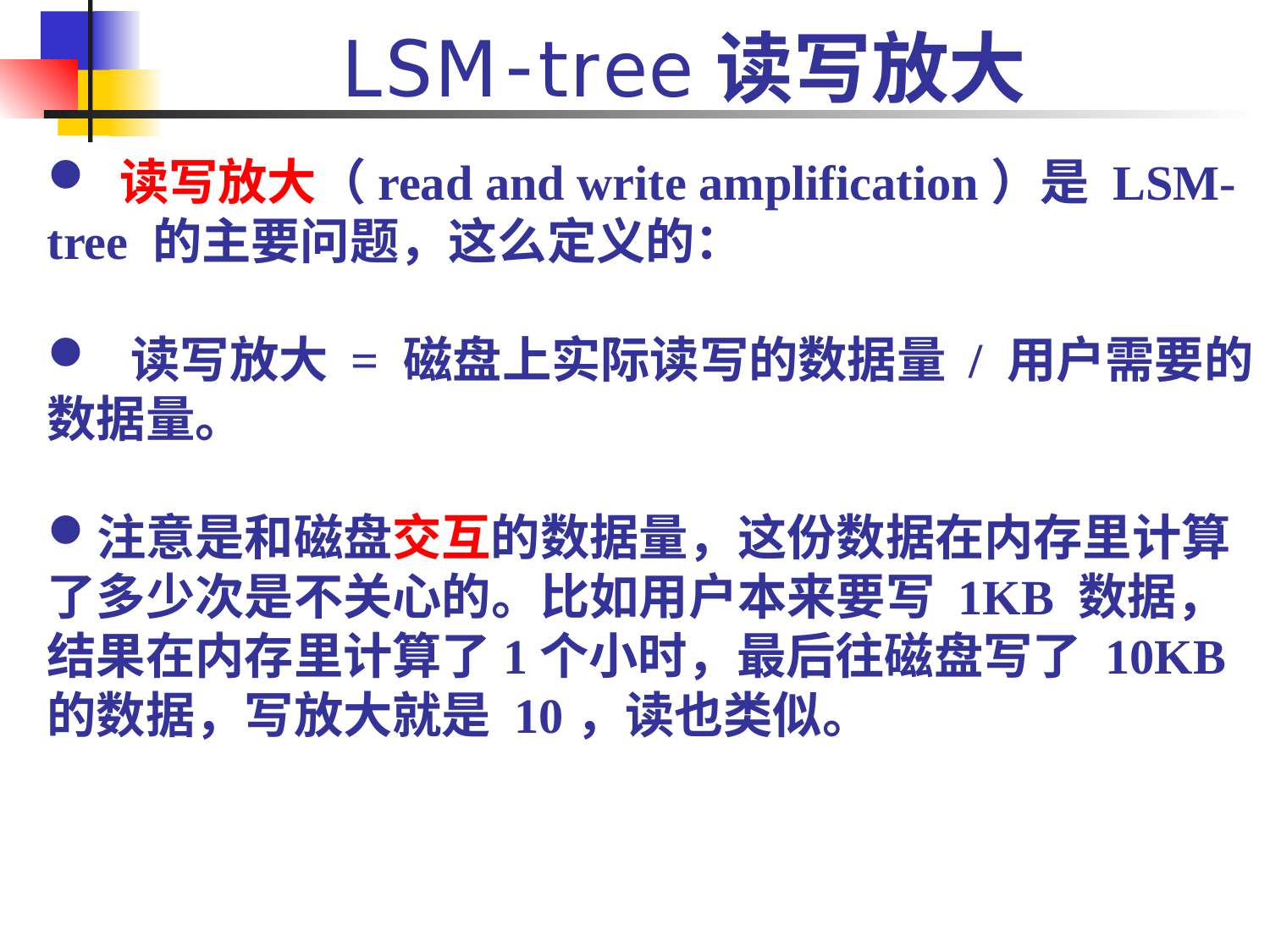

# LSM-tree读写放大
 读写放大（read and write amplification）是 LSM-tree 的主要问题，这么定义的：

  读写放大 = 磁盘上实际读写的数据量 / 用户需要的数据量。

注意是和磁盘交互的数据量，这份数据在内存里计算了多少次是不关心的。比如用户本来要写 1KB 数据，结果在内存里计算了1个小时，最后往磁盘写了 10KB 的数据，写放大就是 10，读也类似。